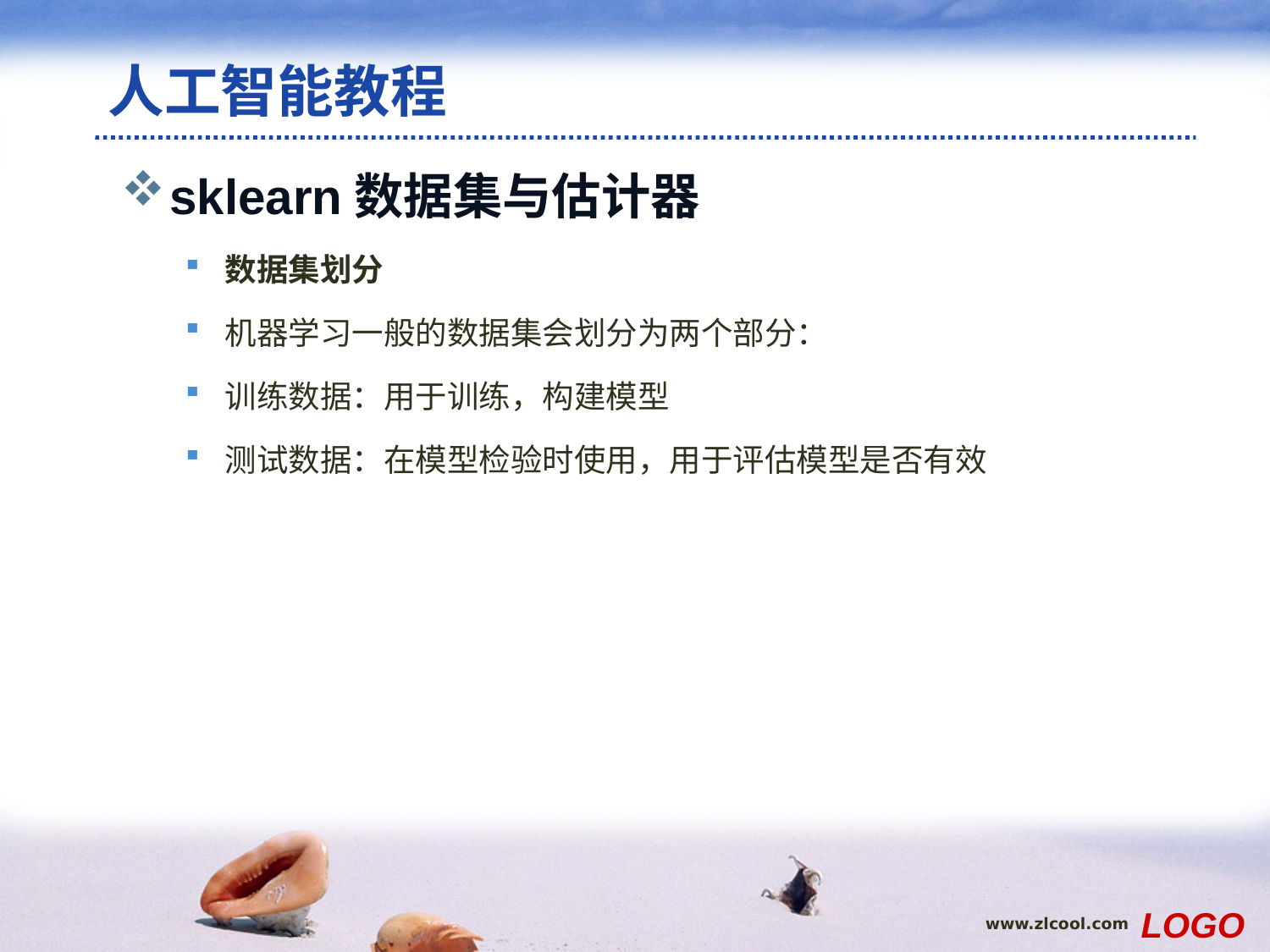

# 人工智能教程
sklearn数据集与估计器
数据集划分
机器学习一般的数据集会划分为两个部分：
训练数据：用于训练，构建模型
测试数据：在模型检验时使用，用于评估模型是否有效

范例
LOGO
www.zlcool.com